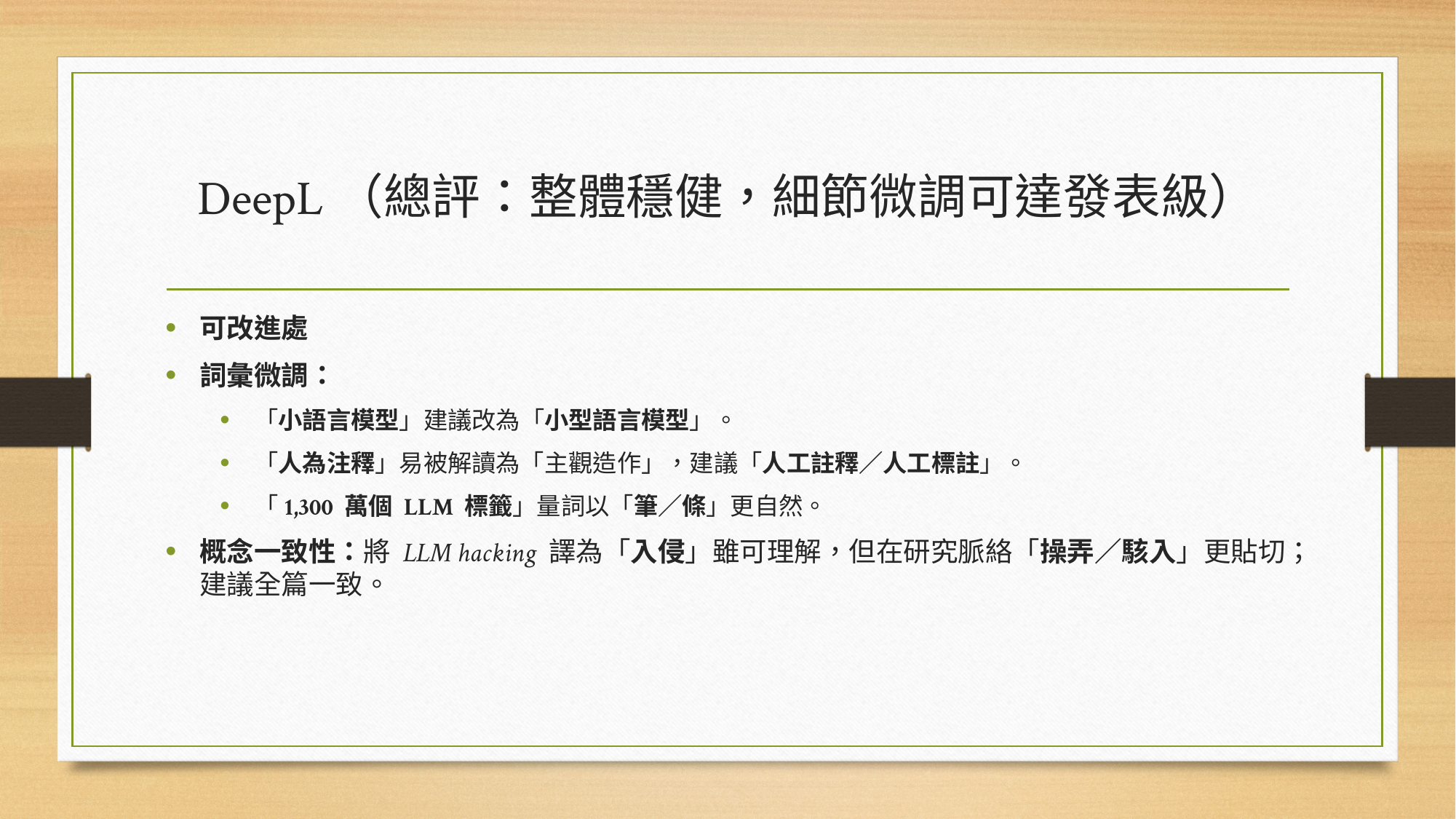

# DeepL（總評：整體穩健，細節微調可達發表級）
可改進處
詞彙微調：
「小語言模型」建議改為「小型語言模型」。
「人為注釋」易被解讀為「主觀造作」，建議「人工註釋／人工標註」。
「1,300 萬個 LLM 標籤」量詞以「筆／條」更自然。
概念一致性：將 LLM hacking 譯為「入侵」雖可理解，但在研究脈絡「操弄／駭入」更貼切；建議全篇一致。